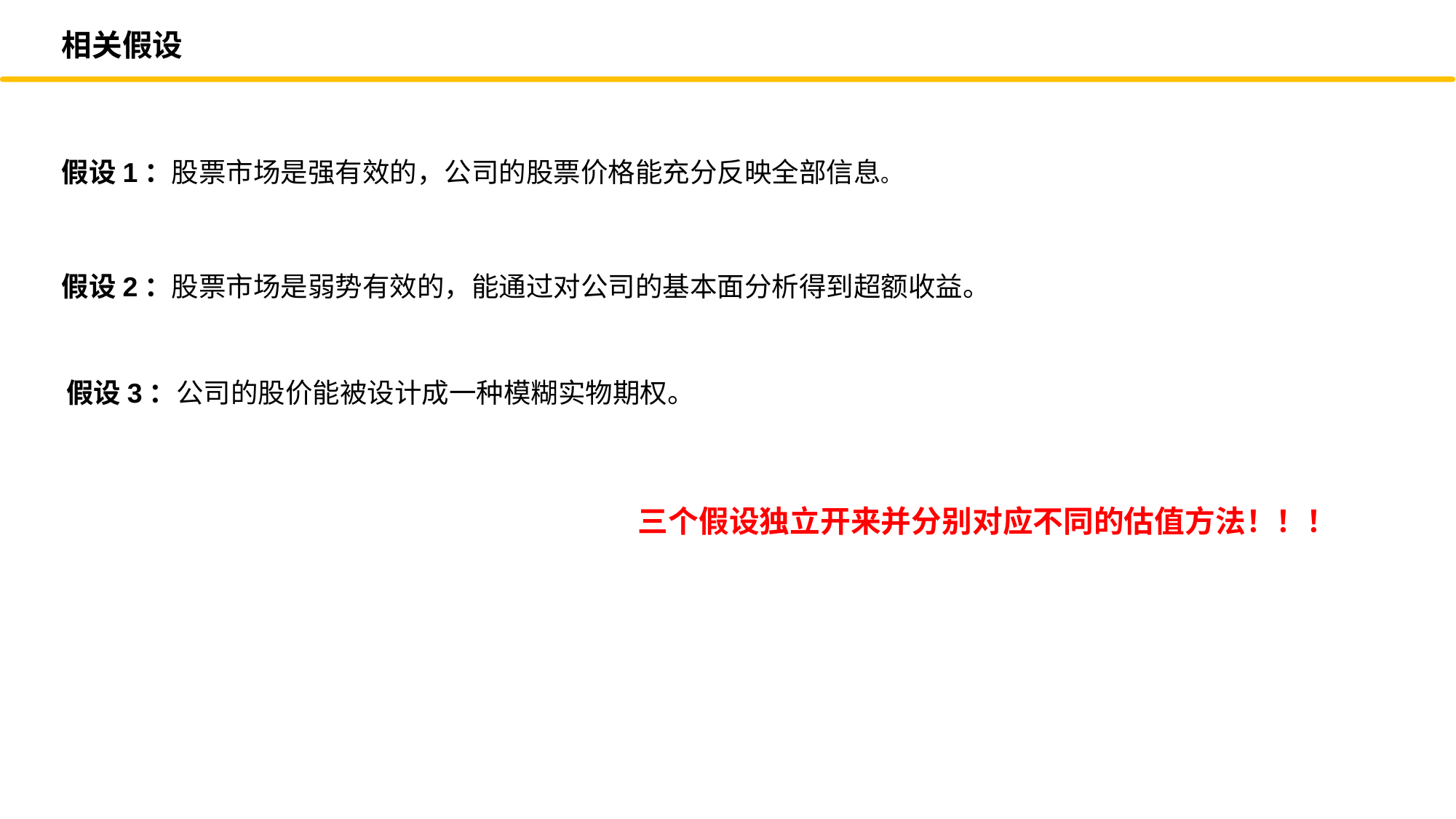

相关假设
假设1：股票市场是强有效的，公司的股票价格能充分反映全部信息。
假设2：股票市场是弱势有效的，能通过对公司的基本面分析得到超额收益。
假设3：公司的股价能被设计成一种模糊实物期权。
三个假设独立开来并分别对应不同的估值方法！！！